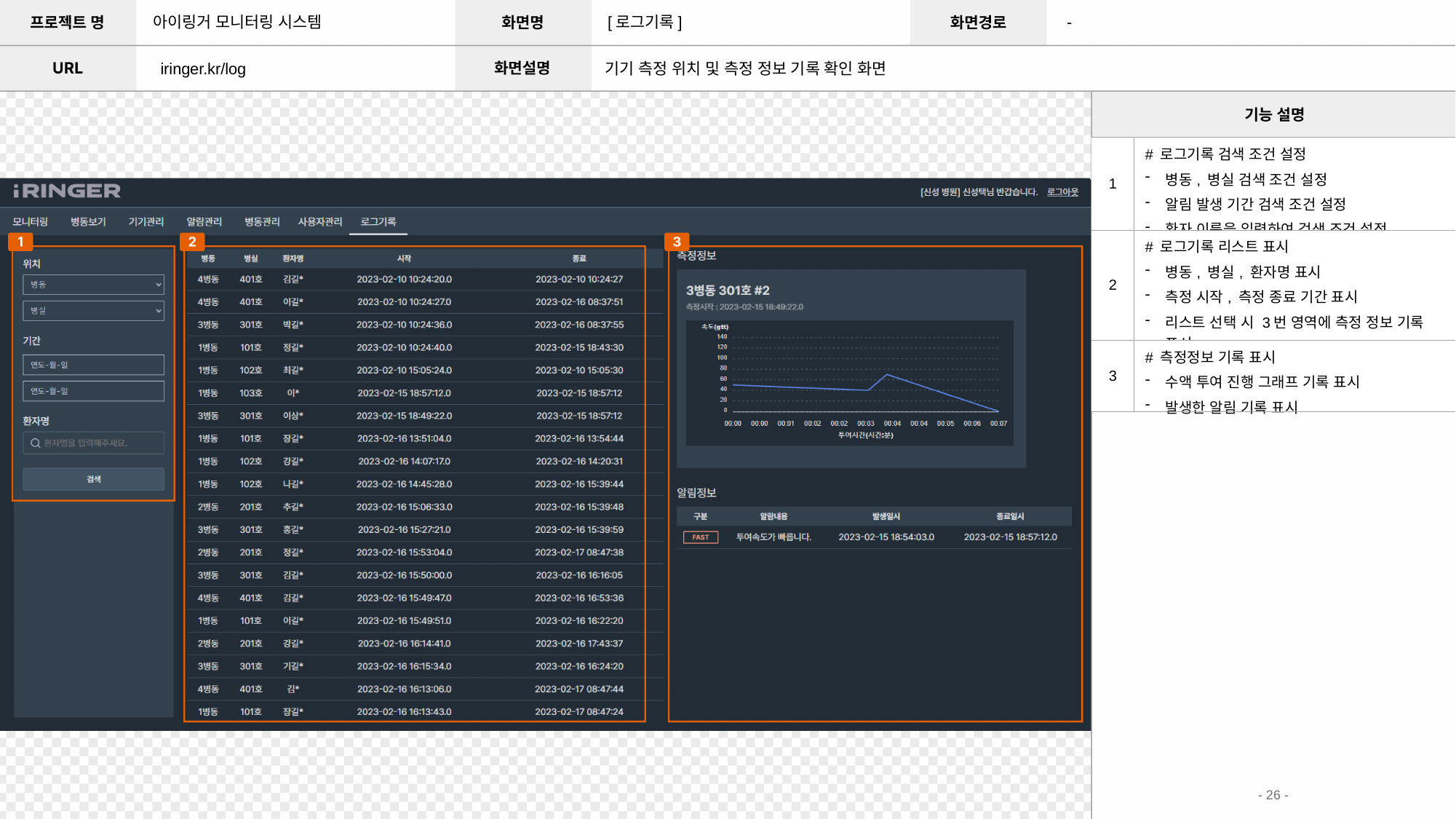

아이링거 모니터링 시스템
[로그기록]
-
iringer.kr/log
기기 측정 위치 및 측정 정보 기록 확인 화면
| 1 | # 로그기록 검색 조건 설정 병동, 병실 검색 조건 설정 알림 발생 기간 검색 조건 설정 환자 이름을 입력하여 검색 조건 설정 |
| --- | --- |
| 2 | # 로그기록 리스트 표시 병동, 병실, 환자명 표시 측정 시작, 측정 종료 기간 표시 리스트 선택 시 3번 영역에 측정 정보 기록 표시 |
| 3 | # 측정정보 기록 표시 수액 투여 진행 그래프 기록 표시 발생한 알림 기록 표시 |
- 26 -